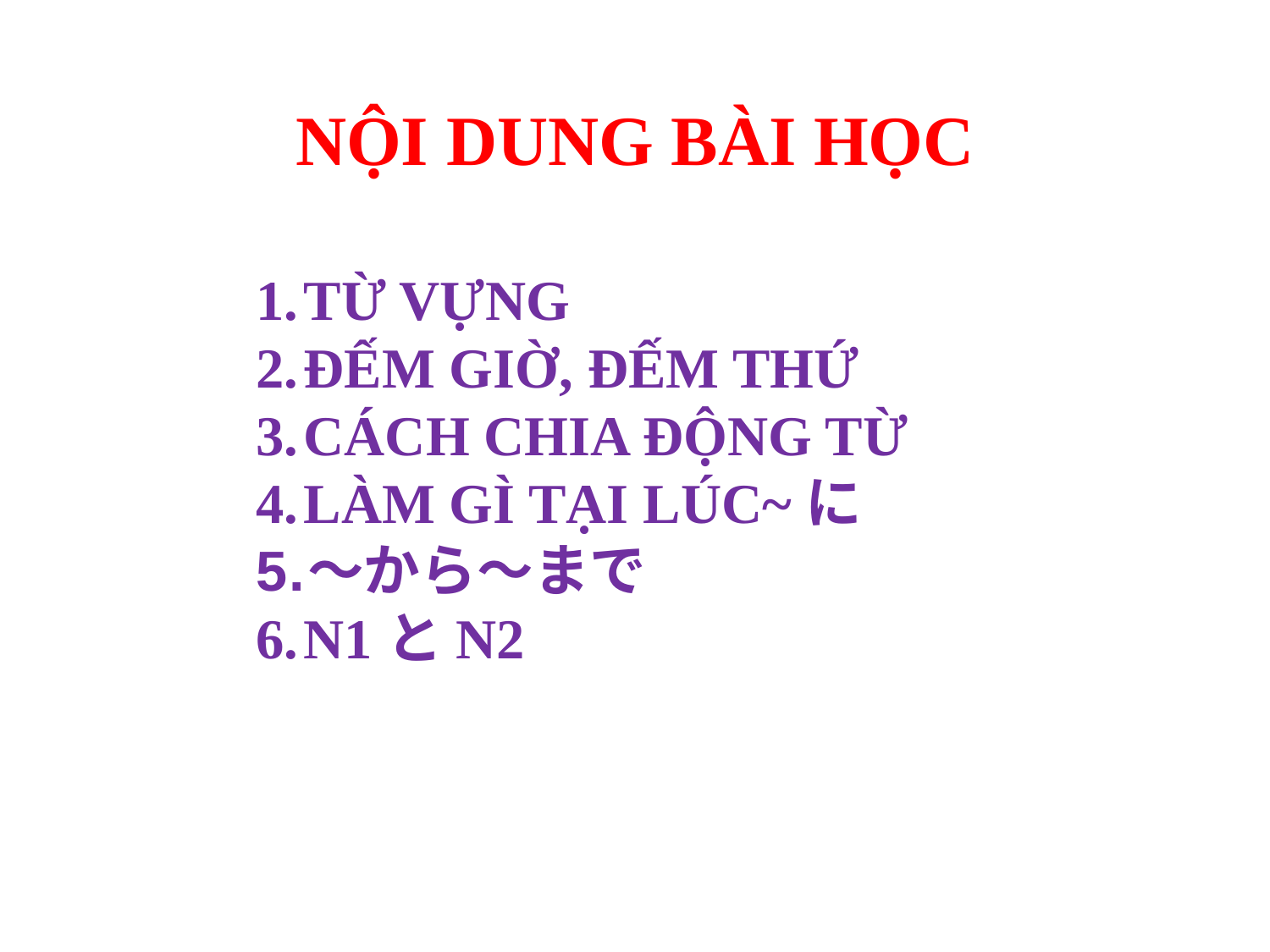

# NỘI DUNG BÀI HỌC

TỪ VỰNG
ĐẾM GIỜ, ĐẾM THỨ
CÁCH CHIA ĐỘNG TỪ
LÀM GÌ TẠI LÚC~に
～から～まで
N1とN2